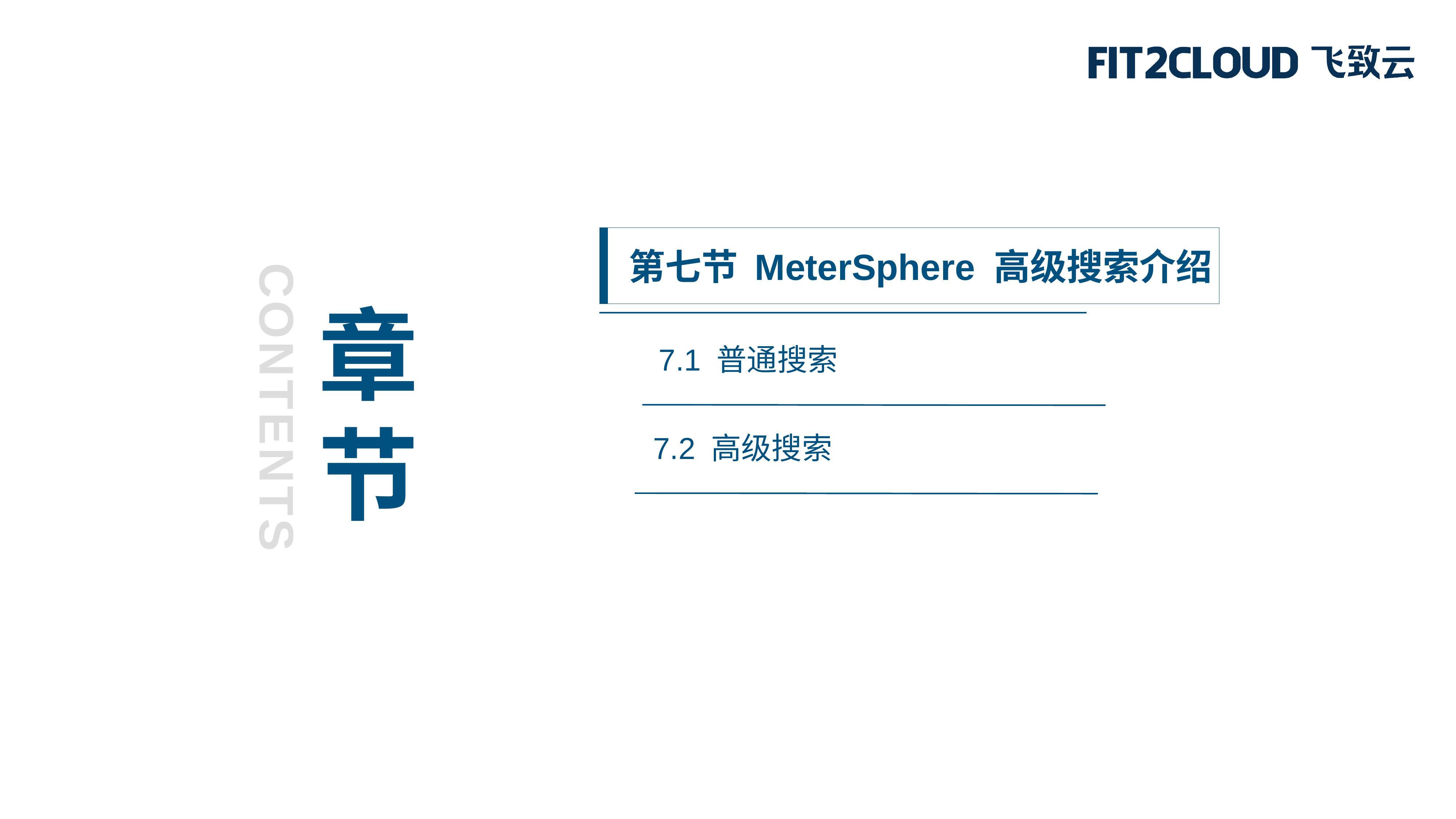

第七节 MeterSphere 高级搜索介绍

章
节

7.1 普通搜索
CONTENTS

7.2 高级搜索